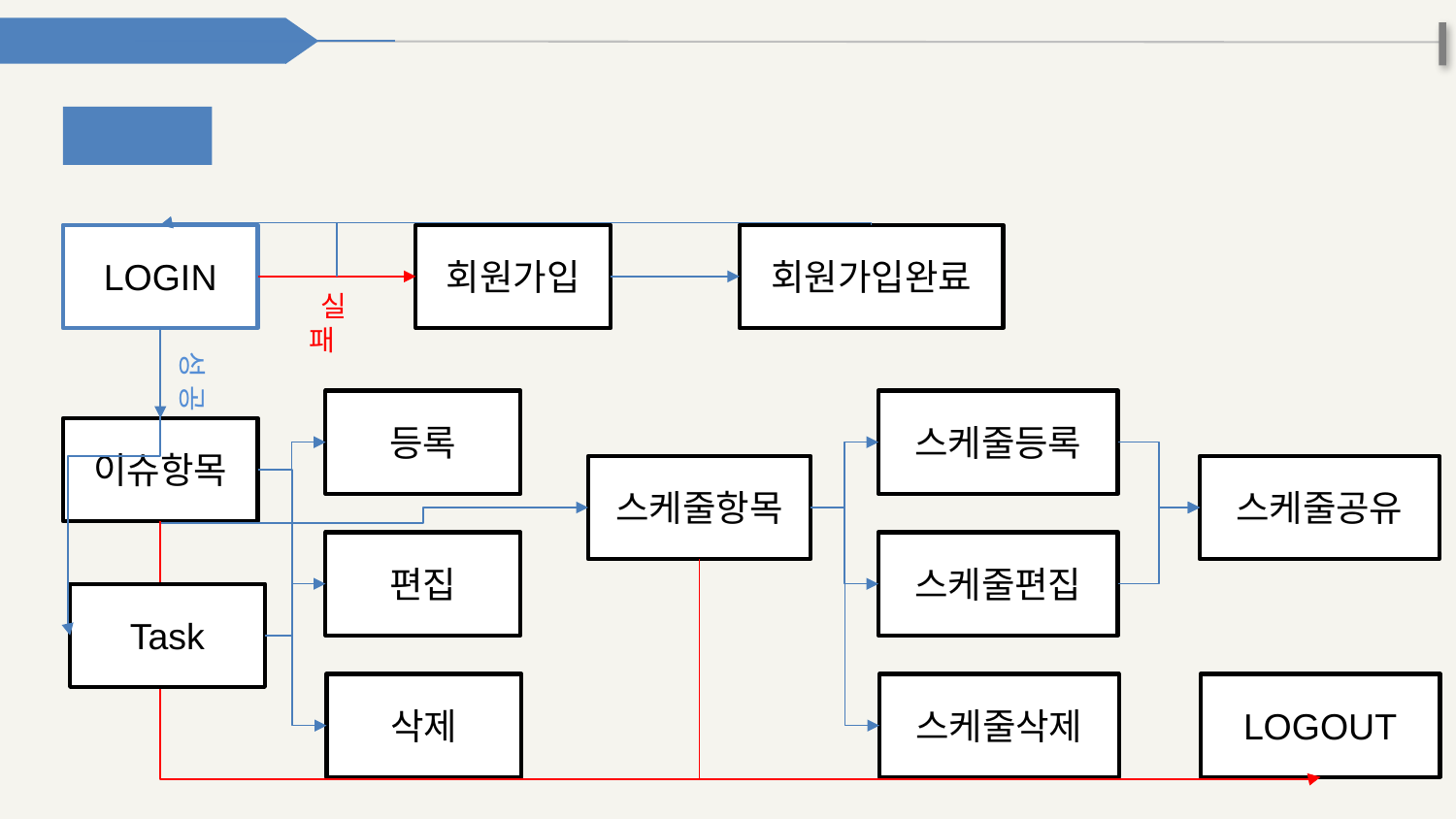

2. 흐름도

WEB
LOGIN
회원가입
회원가입완료
 실 패
성 공
등록
스케줄등록
이슈항목
스케줄항목
스케줄공유
편집
스케줄편집
Task
삭제
스케줄삭제
LOGOUT